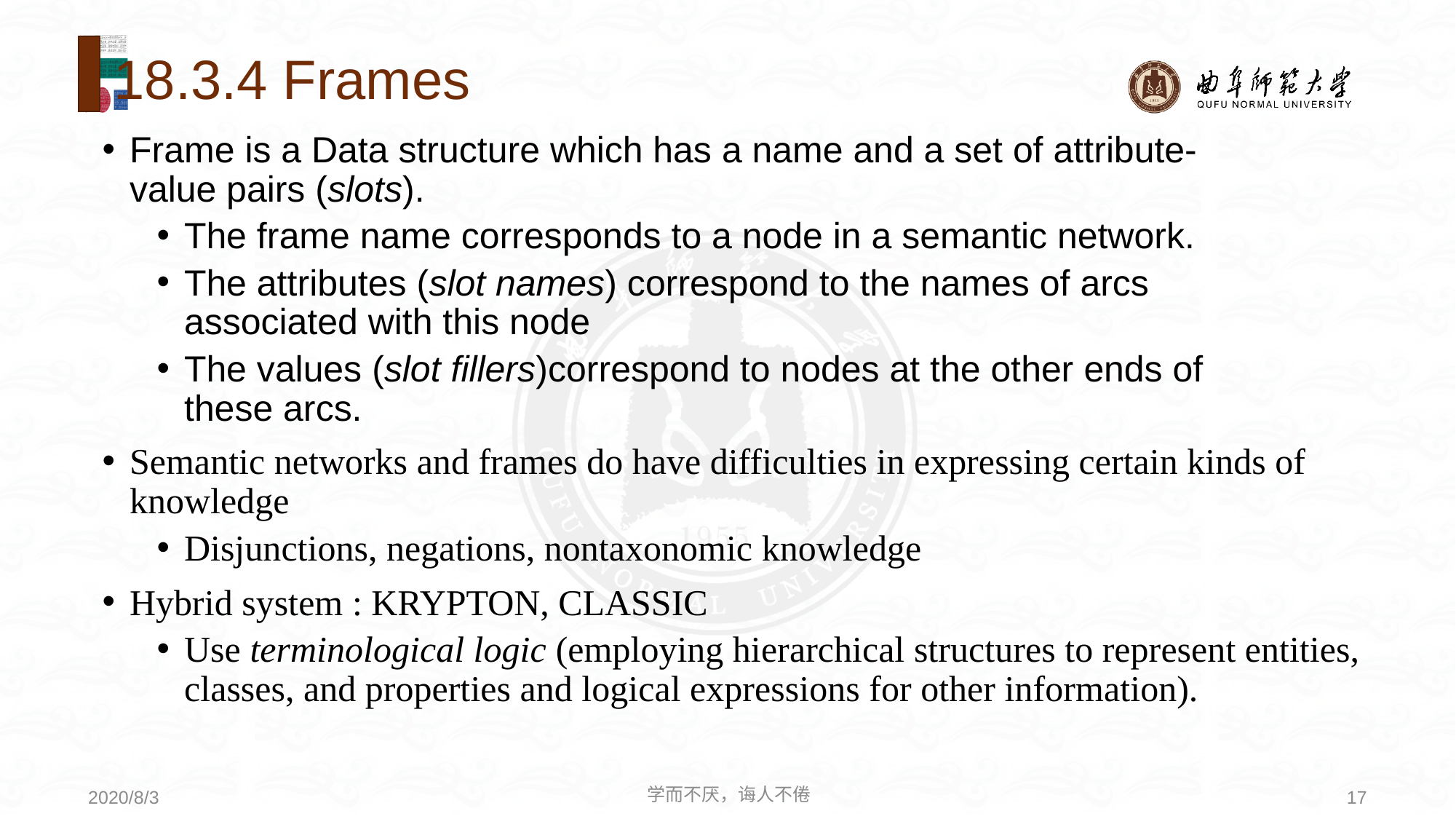

# 18.3.4 Frames
Frame is a Data structure which has a name and a set of attribute-value pairs (slots).
The frame name corresponds to a node in a semantic network.
The attributes (slot names) correspond to the names of arcs associated with this node
The values (slot fillers)correspond to nodes at the other ends of these arcs.
Semantic networks and frames do have difficulties in expressing certain kinds of knowledge
Disjunctions, negations, nontaxonomic knowledge
Hybrid system : KRYPTON, CLASSIC
Use terminological logic (employing hierarchical structures to represent entities, classes, and properties and logical expressions for other information).
学而不厌，诲人不倦
17
2020/8/3